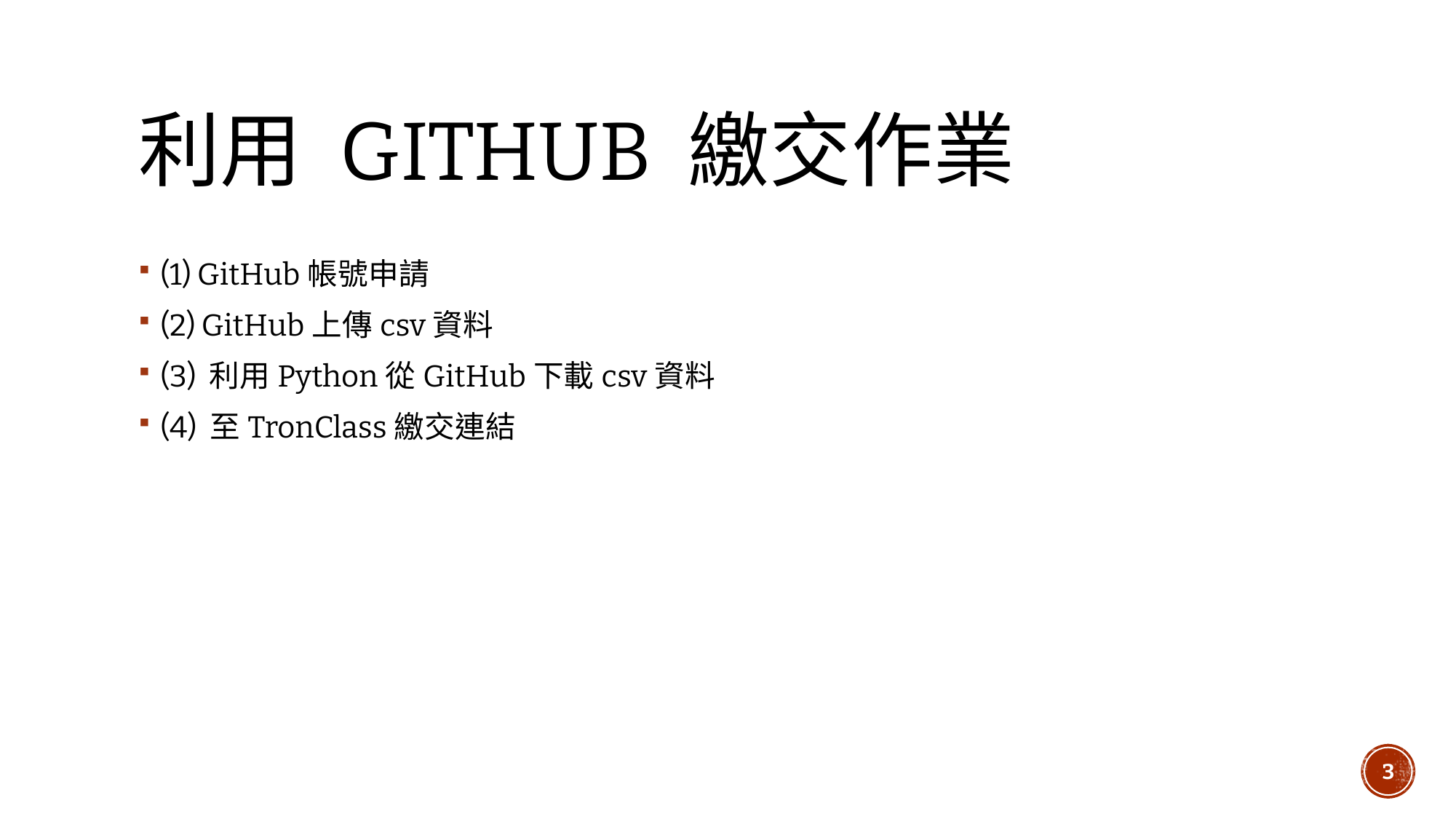

# 利用 GitHub 繳交作業
(1) GitHub帳號申請
(2) GitHub上傳csv資料
(3) 利用Python從GitHub下載csv資料
(4) 至TronClass繳交連結
3